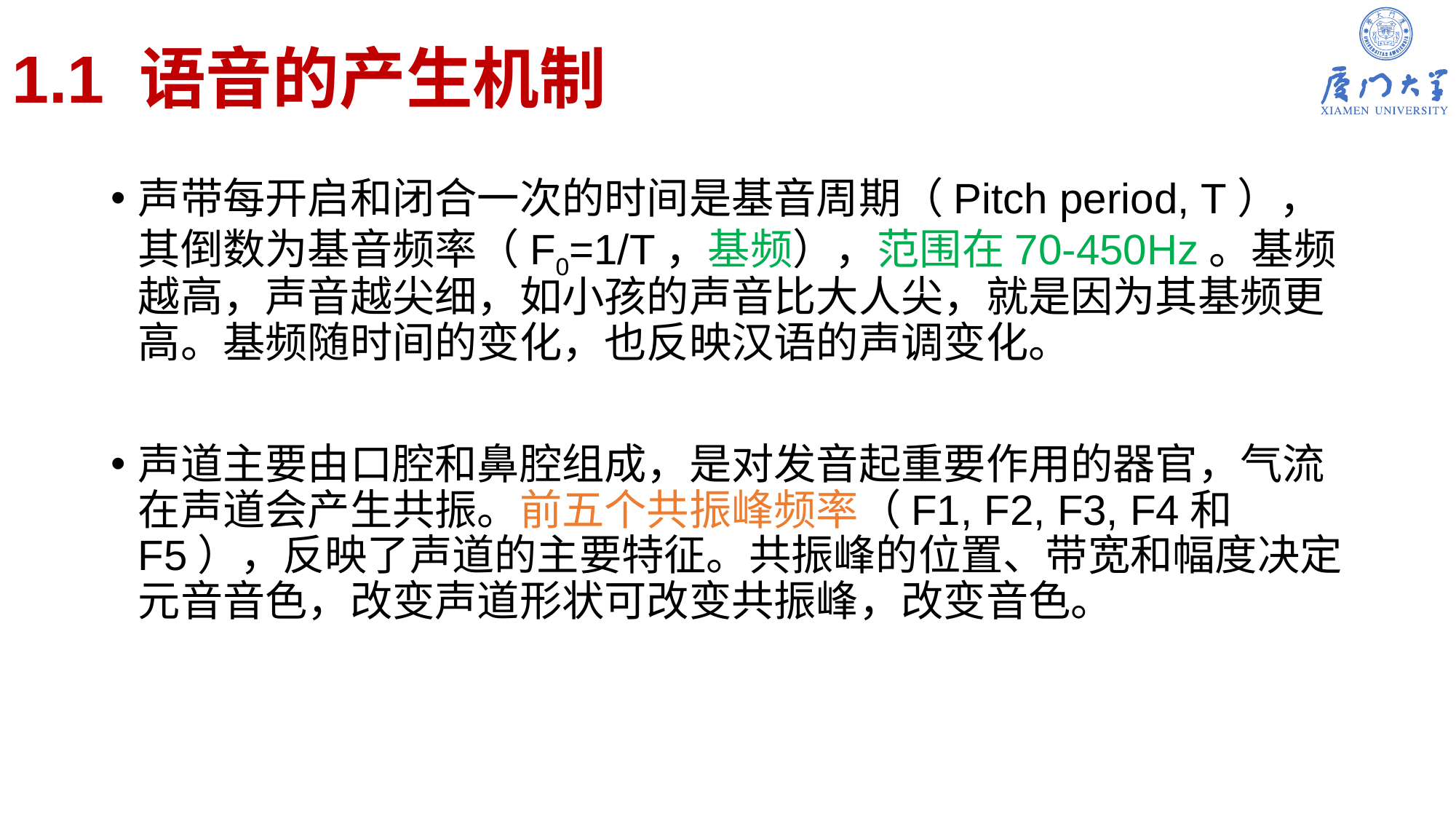

# 1.1 语音的产生机制
声带每开启和闭合一次的时间是基音周期（Pitch period, T），其倒数为基音频率（F0=1/T，基频），范围在70-450Hz。基频越高，声音越尖细，如小孩的声音比大人尖，就是因为其基频更高。基频随时间的变化，也反映汉语的声调变化。

声道主要由口腔和鼻腔组成，是对发音起重要作用的器官，气流在声道会产生共振。前五个共振峰频率（F1, F2, F3, F4和F5），反映了声道的主要特征。共振峰的位置、带宽和幅度决定元音音色，改变声道形状可改变共振峰，改变音色。